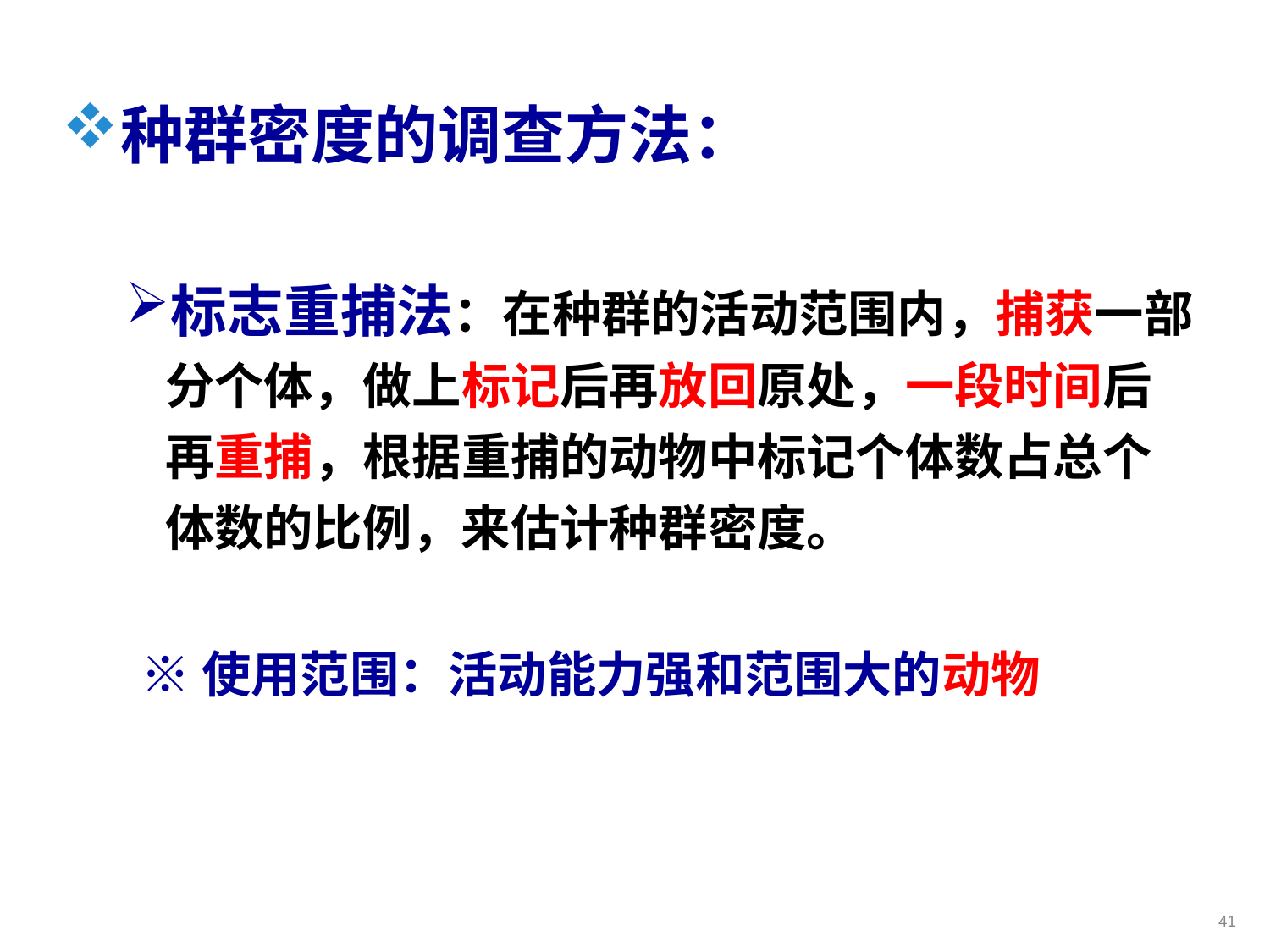

种群密度的调查方法：

标志重捕法：在种群的活动范围内，捕获一部分个体，做上标记后再放回原处，一段时间后再重捕，根据重捕的动物中标记个体数占总个体数的比例，来估计种群密度。

       ※使用范围：活动能力强和范围大的动物